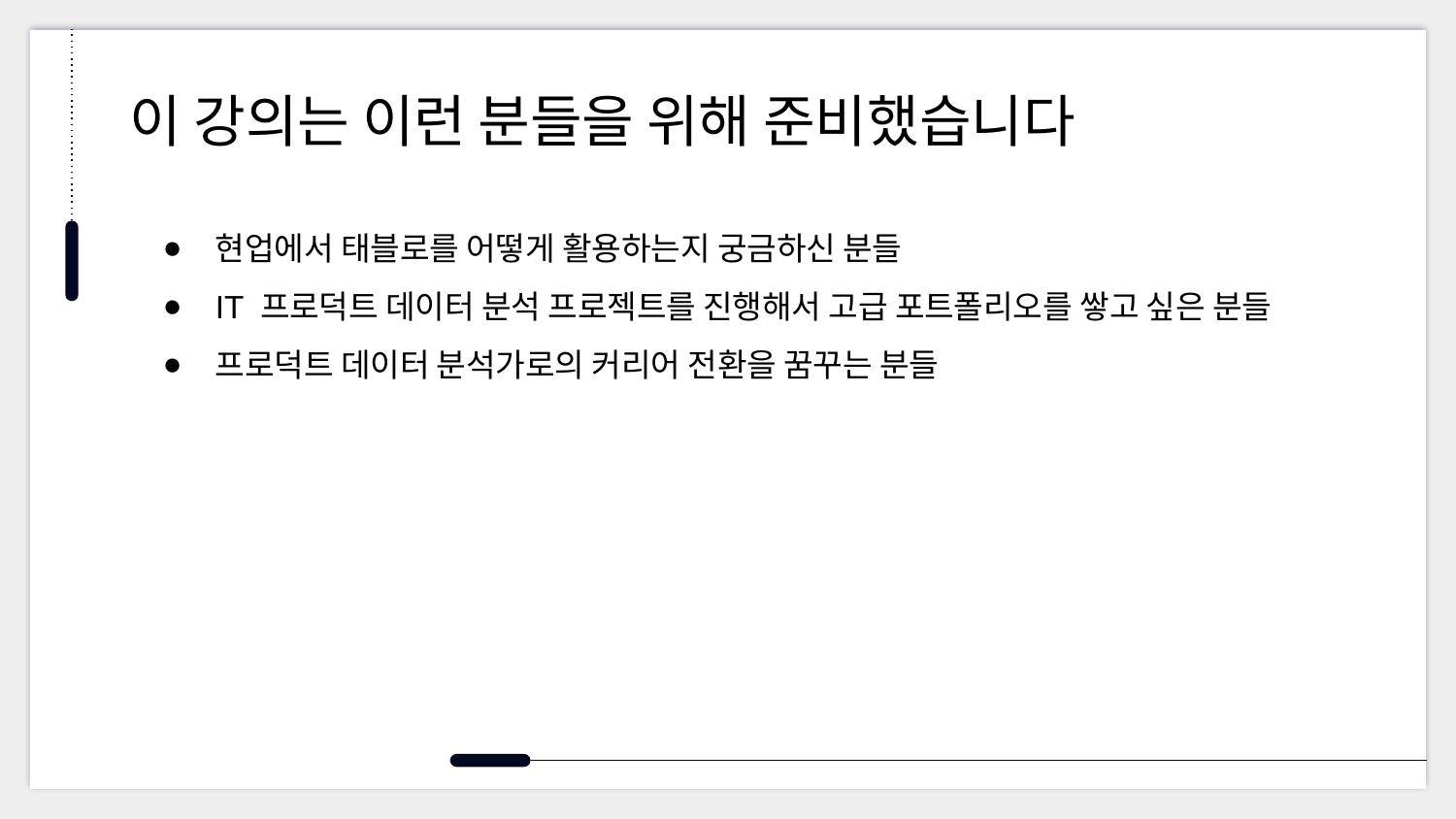

# 이 강의는 이런 분들을 위해 준비했습니다
현업에서 태블로를 어떻게 활용하는지 궁금하신 분들
IT 프로덕트 데이터 분석 프로젝트를 진행해서 고급 포트폴리오를 쌓고 싶은 분들
프로덕트 데이터 분석가로의 커리어 전환을 꿈꾸는 분들